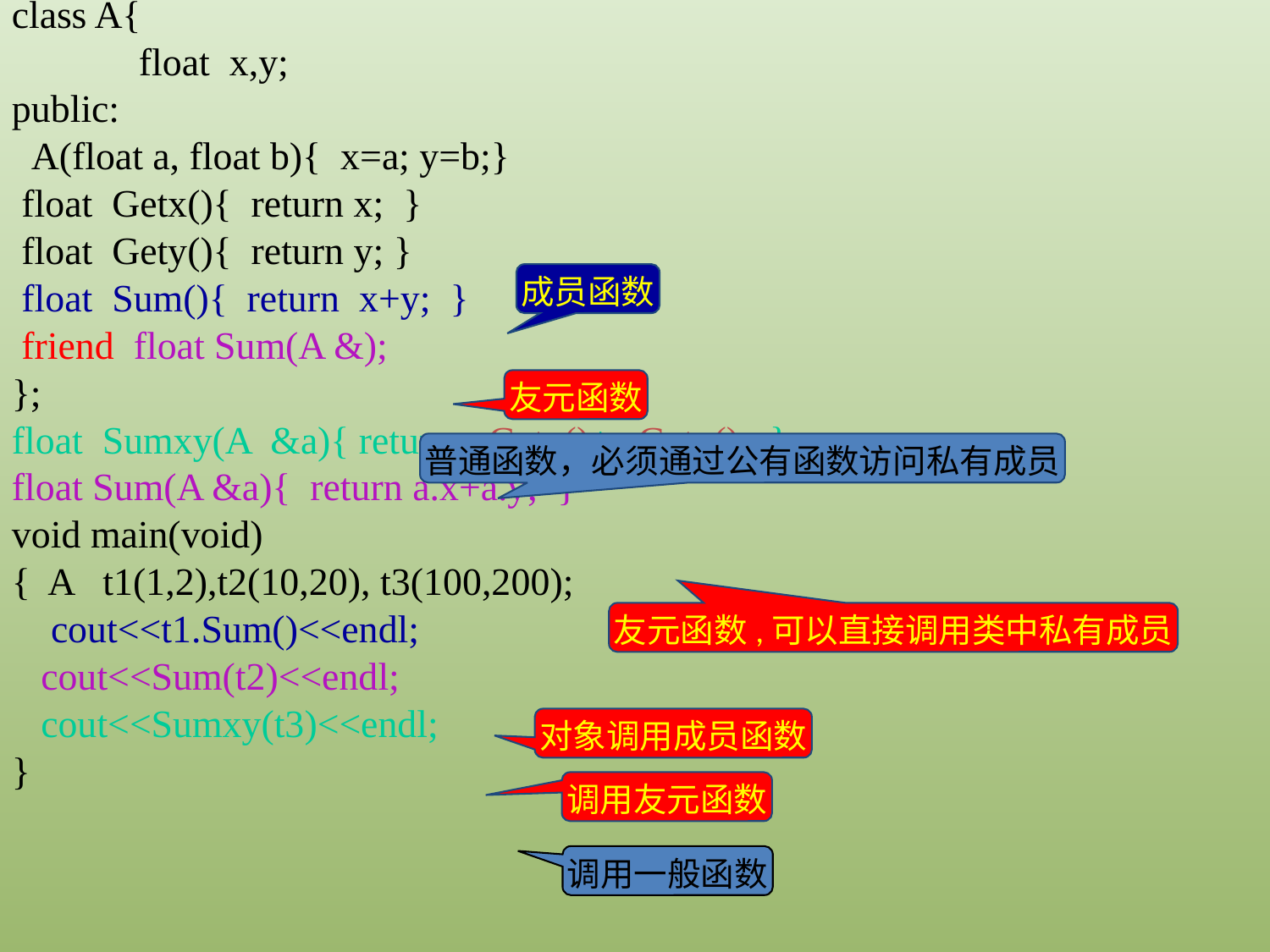

class A{
	float  x,y;
public:
  A(float a, float b){  x=a; y=b;}
 float  Getx(){  return x;  }
 float  Gety(){  return y; }
 float  Sum(){  return  x+y;  }
 friend  float Sum(A &);
};
float  Sumxy(A  &a){ return a.Getx()+a.Gety();  }
float Sum(A &a){  return a.x+a.y;  }
void main(void)
{  A   t1(1,2),t2(10,20), t3(100,200);
    cout<<t1.Sum()<<endl;
   cout<<Sum(t2)<<endl;
   cout<<Sumxy(t3)<<endl;
}
成员函数
友元函数
普通函数，必须通过公有函数访问私有成员
友元函数,可以直接调用类中私有成员
对象调用成员函数
调用友元函数
调用一般函数
770